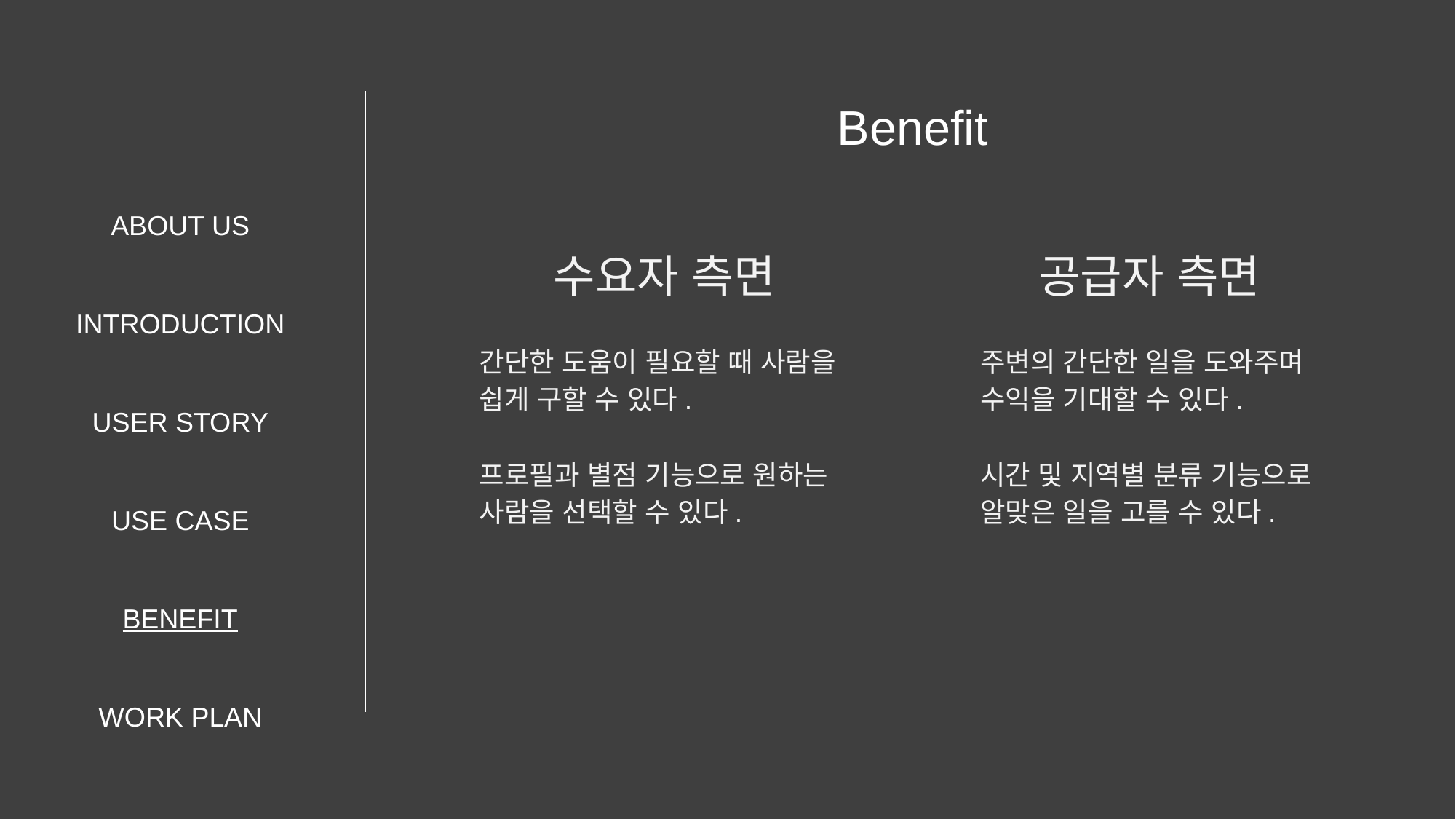

Benefit
ABOUT US
INTRODUCTION
USER STORY
USE CASE
BENEFIT
WORK PLAN

수요자 측면

간단한 도움이 필요할 때 사람을 쉽게 구할 수 있다.

프로필과 별점 기능으로 원하는 사람을 선택할 수 있다.
공급자 측면

주변의 간단한 일을 도와주며 수익을 기대할 수 있다.

시간 및 지역별 분류 기능으로 알맞은 일을 고를 수 있다.